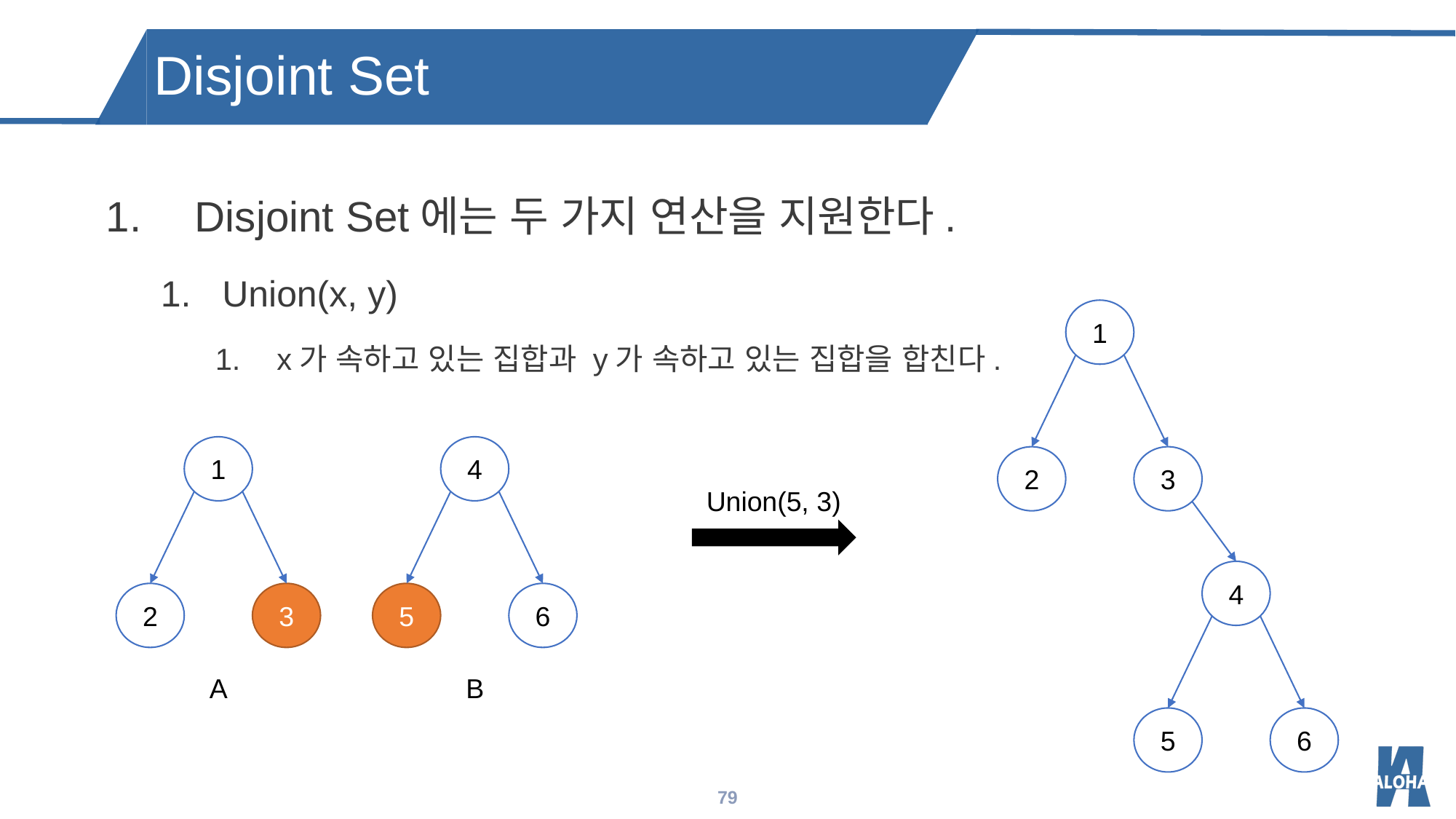

Disjoint Set
Disjoint Set에는 두 가지 연산을 지원한다.
Union(x, y)
x가 속하고 있는 집합과 y가 속하고 있는 집합을 합친다.
1
4
1
2
3
Union(5, 3)

4
2
3
5
6
A
B
5
6
79